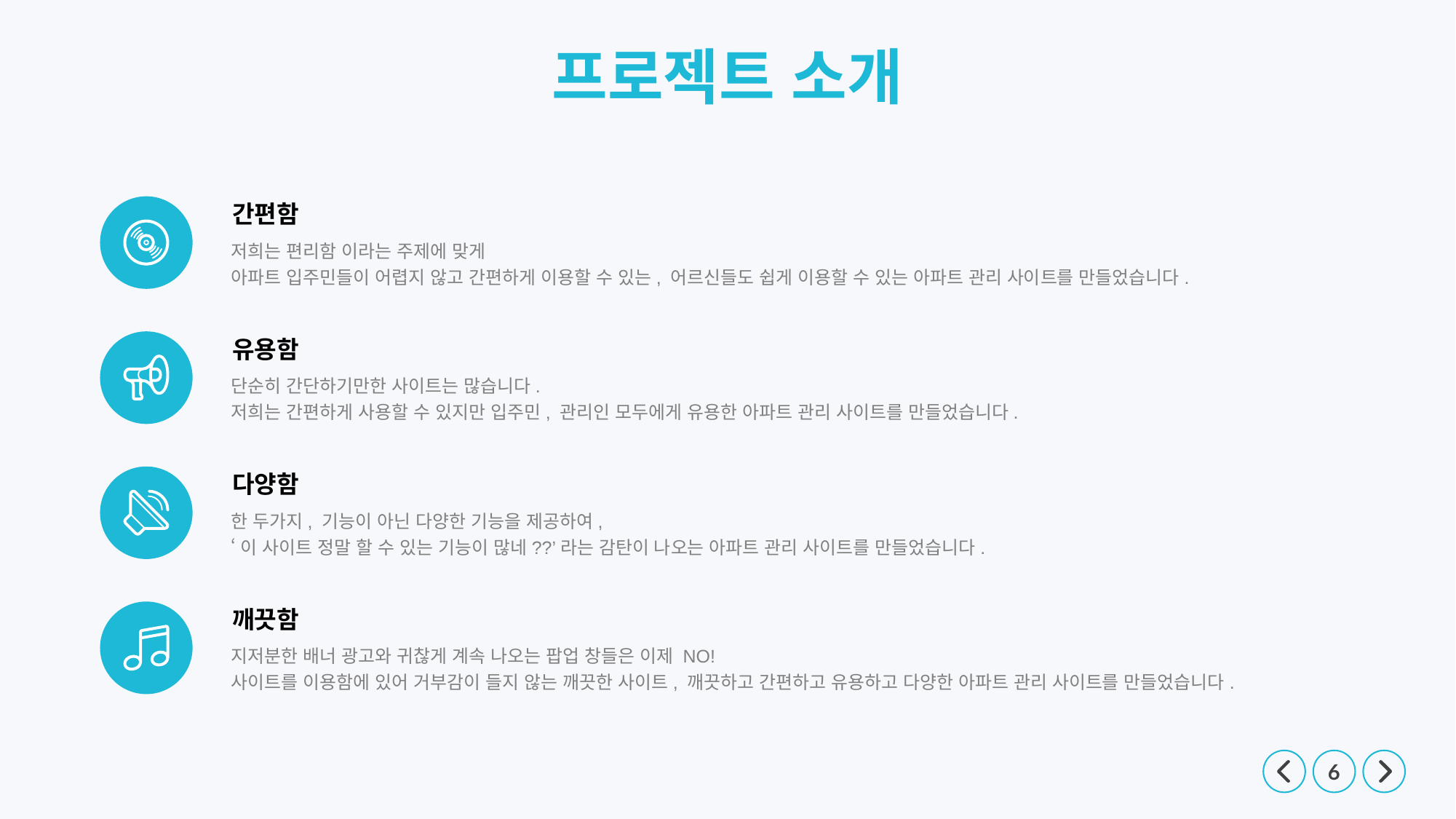

프로젝트 소개
간편함

저희는 편리함 이라는 주제에 맞게
아파트 입주민들이 어렵지 않고 간편하게 이용할 수 있는, 어르신들도 쉽게 이용할 수 있는 아파트 관리 사이트를 만들었습니다.
유용함

단순히 간단하기만한 사이트는 많습니다.
저희는 간편하게 사용할 수 있지만 입주민, 관리인 모두에게 유용한 아파트 관리 사이트를 만들었습니다.
다양함

한 두가지, 기능이 아닌 다양한 기능을 제공하여,
‘이 사이트 정말 할 수 있는 기능이 많네??’라는 감탄이 나오는 아파트 관리 사이트를 만들었습니다.
깨끗함

지저분한 배너 광고와 귀찮게 계속 나오는 팝업 창들은 이제 NO!
사이트를 이용함에 있어 거부감이 들지 않는 깨끗한 사이트, 깨끗하고 간편하고 유용하고 다양한 아파트 관리 사이트를 만들었습니다.